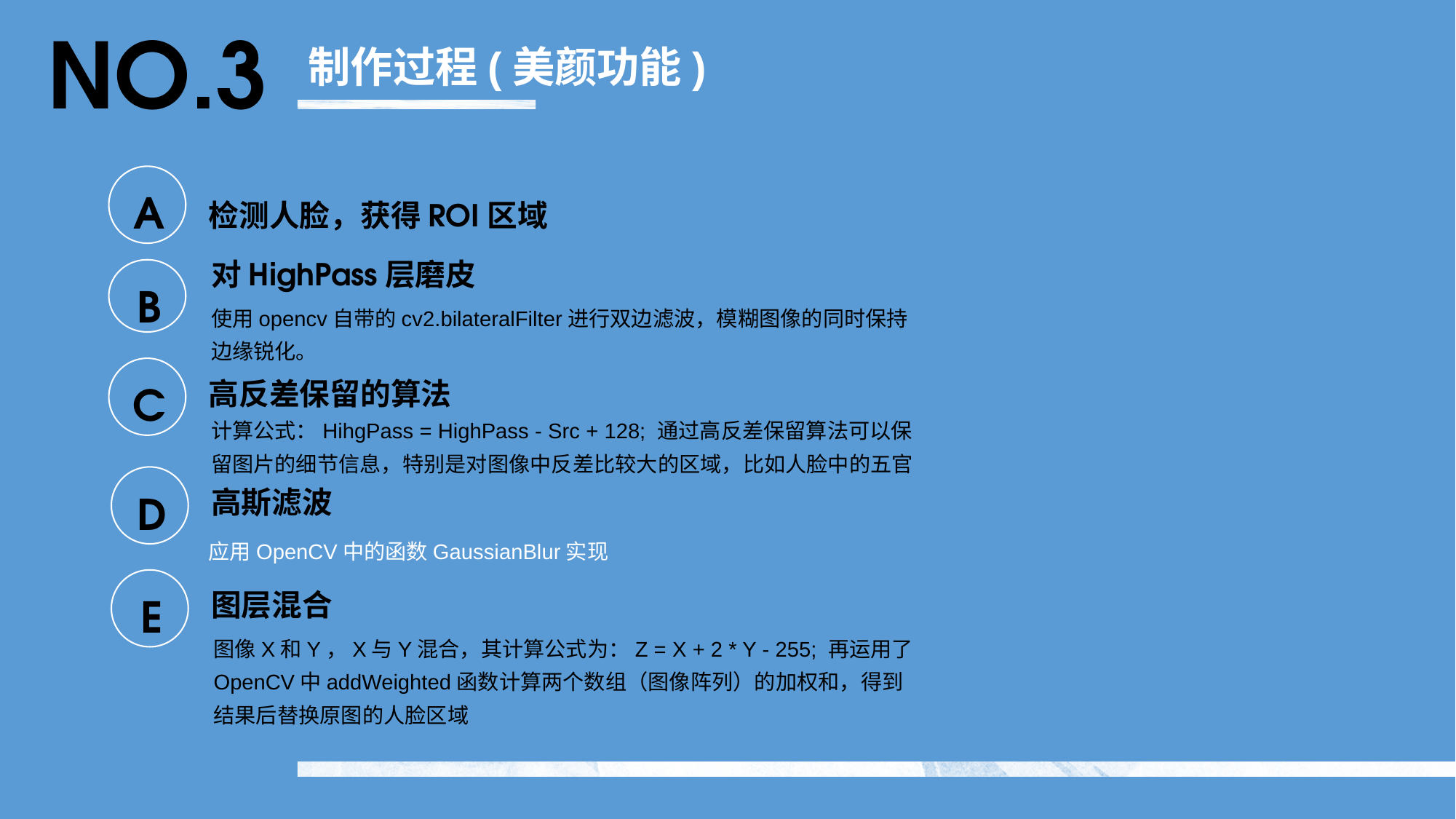

NO.3
制作过程(美颜功能)
A

检测人脸，获得ROI区域
对HighPass层磨皮
B

使用opencv自带的cv2.bilateralFilter进行双边滤波，模糊图像的同时保持边缘锐化。
C

高反差保留的算法
计算公式：HihgPass = HighPass - Src + 128; 通过高反差保留算法可以保留图片的细节信息，特别是对图像中反差比较大的区域，比如人脸中的五官
D

高斯滤波

应用OpenCV中的函数GaussianBlur实现
E

图层混合

图像X和Y，X与Y混合，其计算公式为：Z = X + 2 * Y - 255; 再运用了OpenCV中addWeighted函数计算两个数组（图像阵列）的加权和，得到结果后替换原图的人脸区域